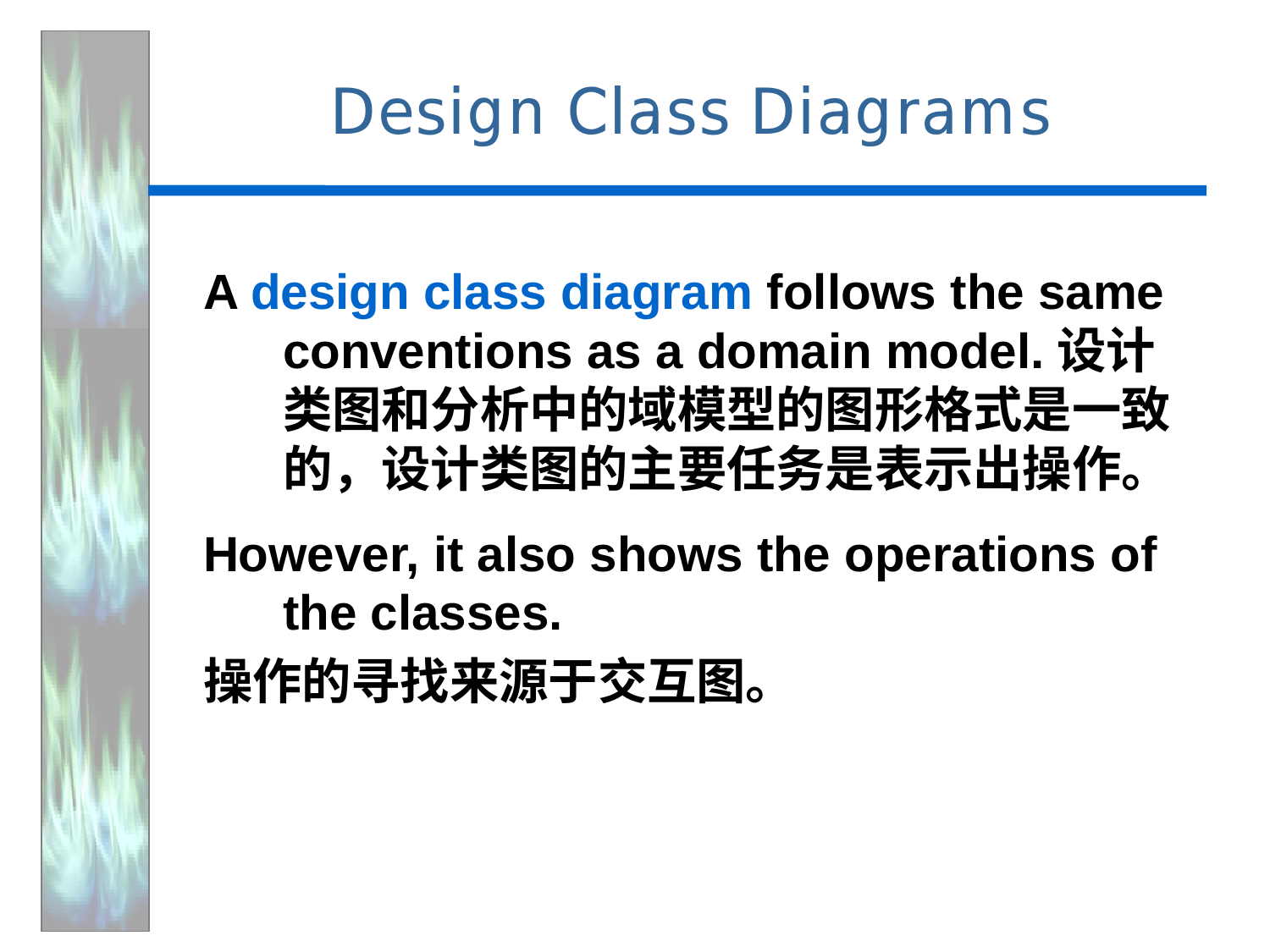

# Design Class Diagrams
A design class diagram follows the same conventions as a domain model.设计类图和分析中的域模型的图形格式是一致的，设计类图的主要任务是表示出操作。
However, it also shows the operations of the classes.
操作的寻找来源于交互图。